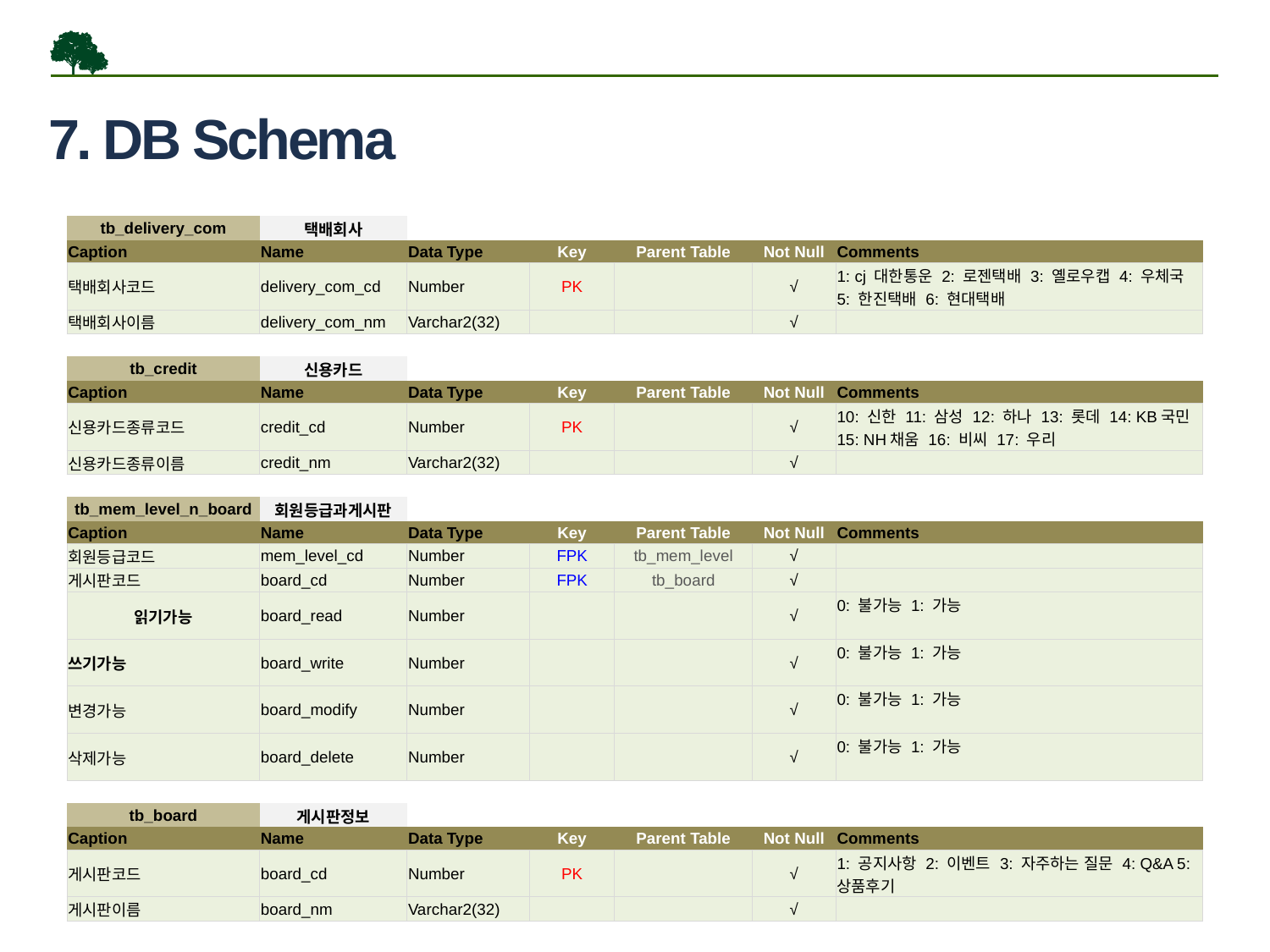

7. DB Schema
| tb\_delivery\_com | 택배회사 |  |  |  |  |  |
| --- | --- | --- | --- | --- | --- | --- |
| Caption | Name | Data Type | Key | Parent Table | Not Null | Comments |
| 택배회사코드 | delivery\_com\_cd | Number | PK |  | √ | 1: cj 대한통운 2: 로젠택배 3: 옐로우캡 4: 우체국 5: 한진택배 6: 현대택배 |
| 택배회사이름 | delivery\_com\_nm | Varchar2(32) |  |  | √ |  |
|  |  |  |  |  |  |  |
| tb\_credit | 신용카드 |  |  |  |  |  |
| Caption | Name | Data Type | Key | Parent Table | Not Null | Comments |
| 신용카드종류코드 | credit\_cd | Number | PK |  | √ | 10: 신한 11: 삼성 12: 하나 13: 롯데 14: KB국민 15: NH채움 16: 비씨 17: 우리 |
| 신용카드종류이름 | credit\_nm | Varchar2(32) |  |  | √ |  |
|  |  |  |  |  |  |  |
| tb\_mem\_level\_n\_board | 회원등급과게시판 |  |  |  |  |  |
| Caption | Name | Data Type | Key | Parent Table | Not Null | Comments |
| 회원등급코드 | mem\_level\_cd | Number | FPK | tb\_mem\_level | √ |  |
| 게시판코드 | board\_cd | Number | FPK | tb\_board | √ |  |
| 읽기가능 | board\_read | Number |  |  | √ | 0: 불가능 1: 가능 |
| 쓰기가능 | board\_write | Number |  |  | √ | 0: 불가능 1: 가능 |
| 변경가능 | board\_modify | Number |  |  | √ | 0: 불가능 1: 가능 |
| 삭제가능 | board\_delete | Number |  |  | √ | 0: 불가능 1: 가능 |
|  |  |  |  |  |  |  |
| tb\_board | 게시판정보 |  |  |  |  |  |
| Caption | Name | Data Type | Key | Parent Table | Not Null | Comments |
| 게시판코드 | board\_cd | Number | PK |  | √ | 1: 공지사항 2: 이벤트 3: 자주하는 질문 4: Q&A 5: 상품후기 |
| 게시판이름 | board\_nm | Varchar2(32) |  |  | √ |  |